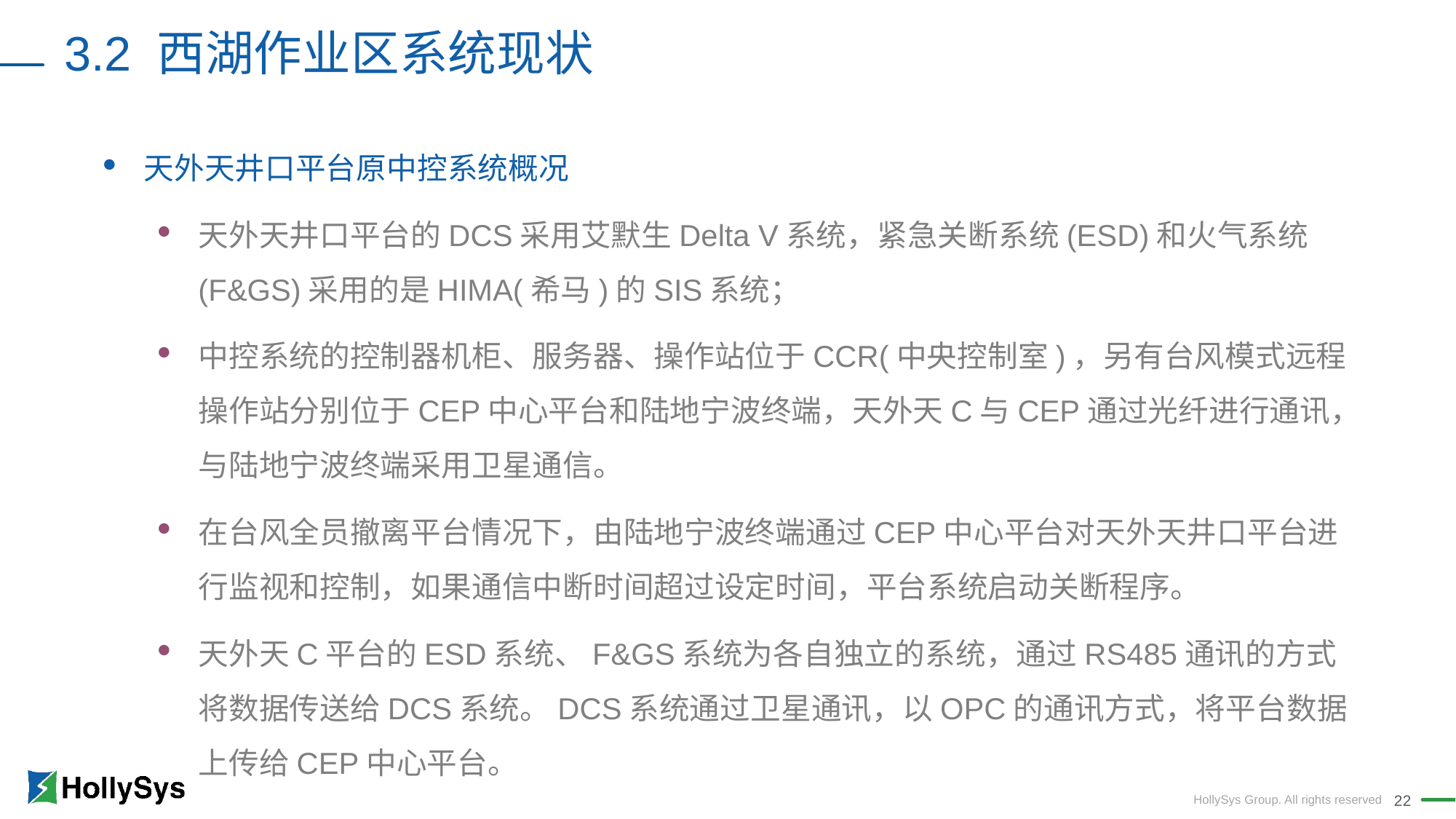

3.2 西湖作业区系统现状
天外天井口平台原中控系统概况
天外天井口平台的DCS采用艾默生Delta V系统，紧急关断系统(ESD)和火气系统(F&GS)采用的是HIMA(希马)的SIS系统；
中控系统的控制器机柜、服务器、操作站位于CCR(中央控制室)，另有台风模式远程操作站分别位于CEP中心平台和陆地宁波终端，天外天C与CEP通过光纤进行通讯，与陆地宁波终端采用卫星通信。
在台风全员撤离平台情况下，由陆地宁波终端通过CEP中心平台对天外天井口平台进行监视和控制，如果通信中断时间超过设定时间，平台系统启动关断程序。
天外天C平台的ESD系统、F&GS系统为各自独立的系统，通过RS485通讯的方式将数据传送给DCS系统。DCS系统通过卫星通讯，以OPC的通讯方式，将平台数据上传给CEP中心平台。